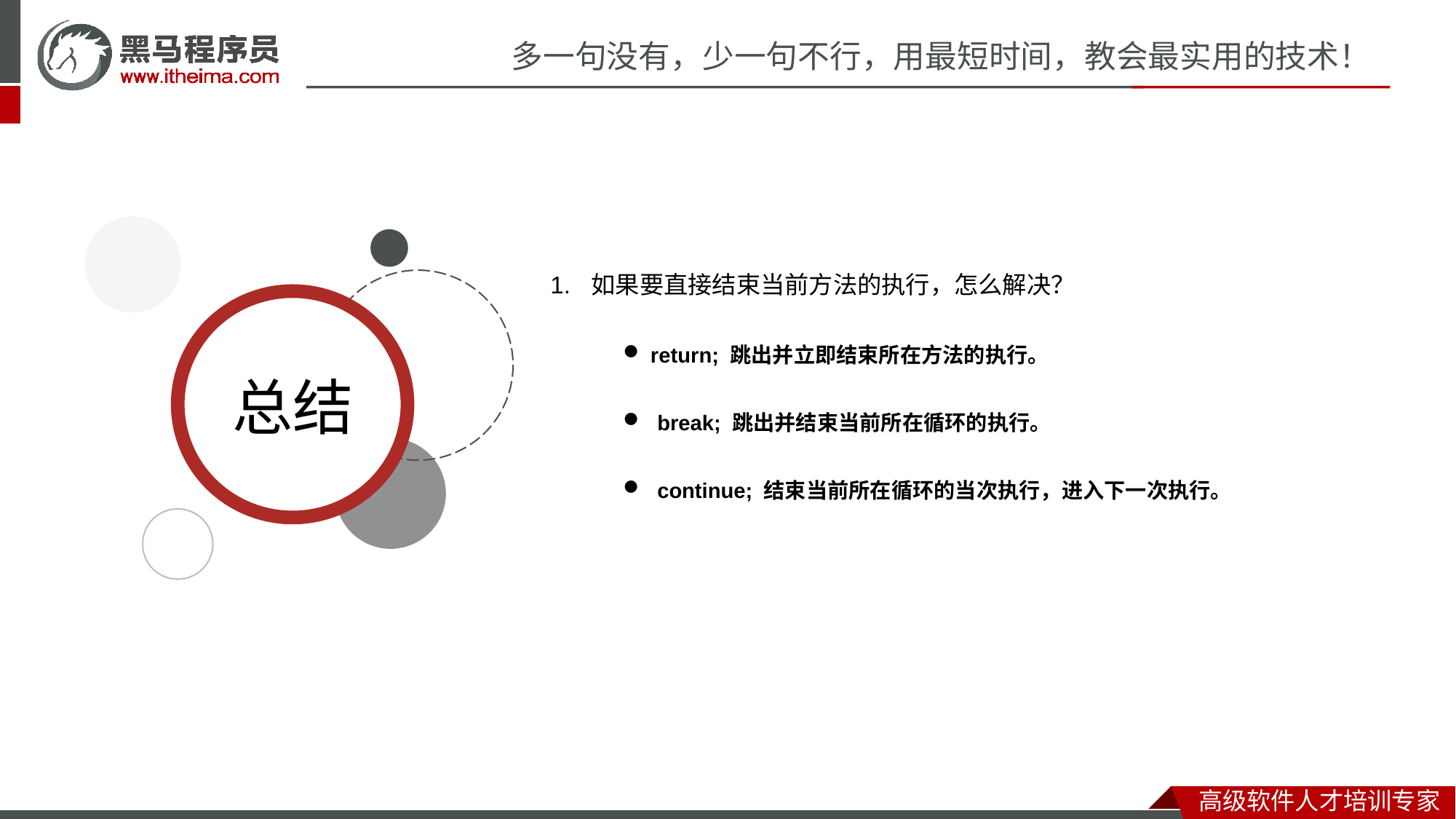

如果要直接结束当前方法的执行，怎么解决？
 return; 跳出并立即结束所在方法的执行。
break; 跳出并结束当前所在循环的执行。
continue; 结束当前所在循环的当次执行，进入下一次执行。